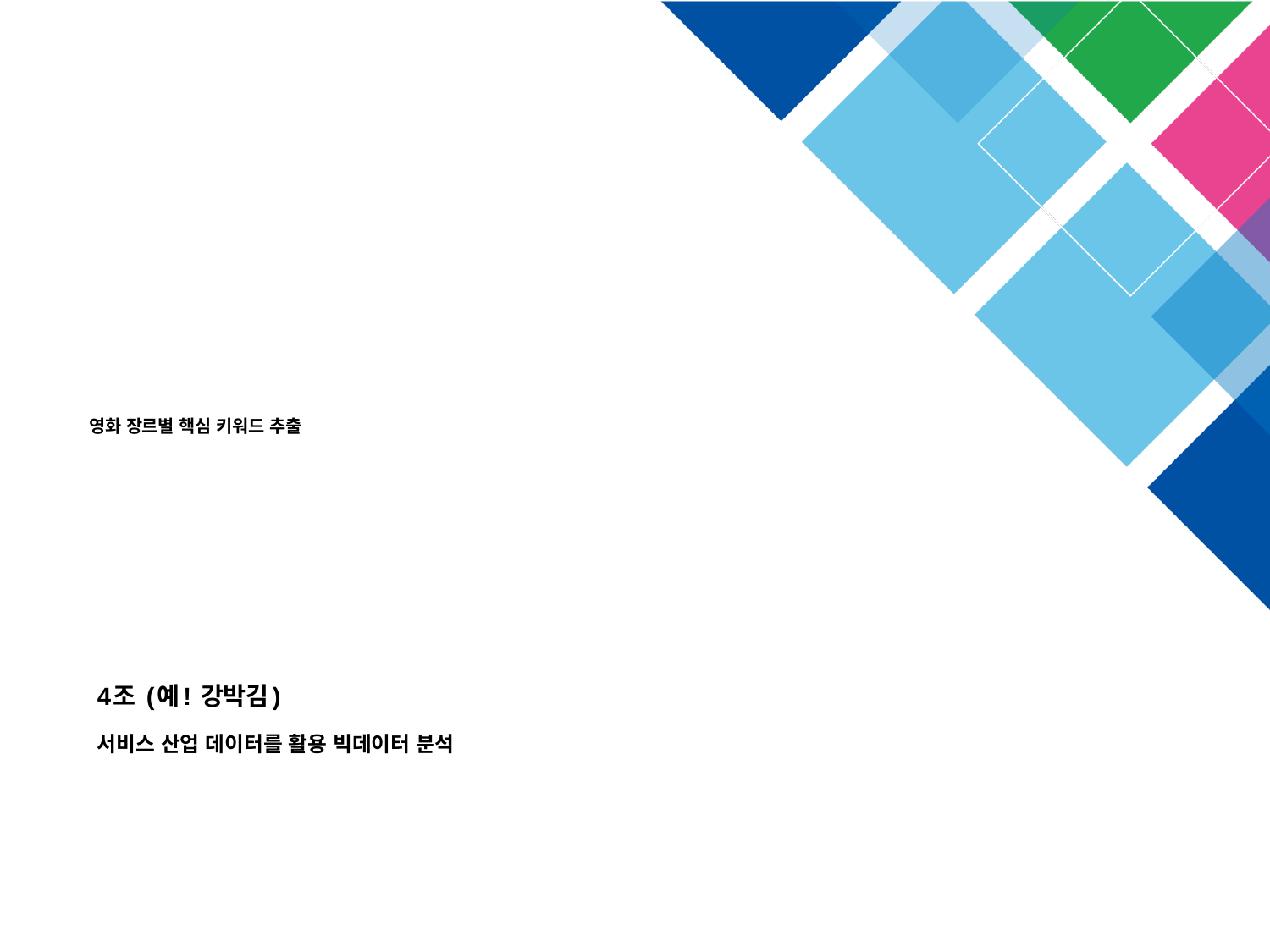

# 영화 장르별 핵심 키워드 추출
4조 (예! 강박김)
서비스 산업 데이터를 활용 빅데이터 분석